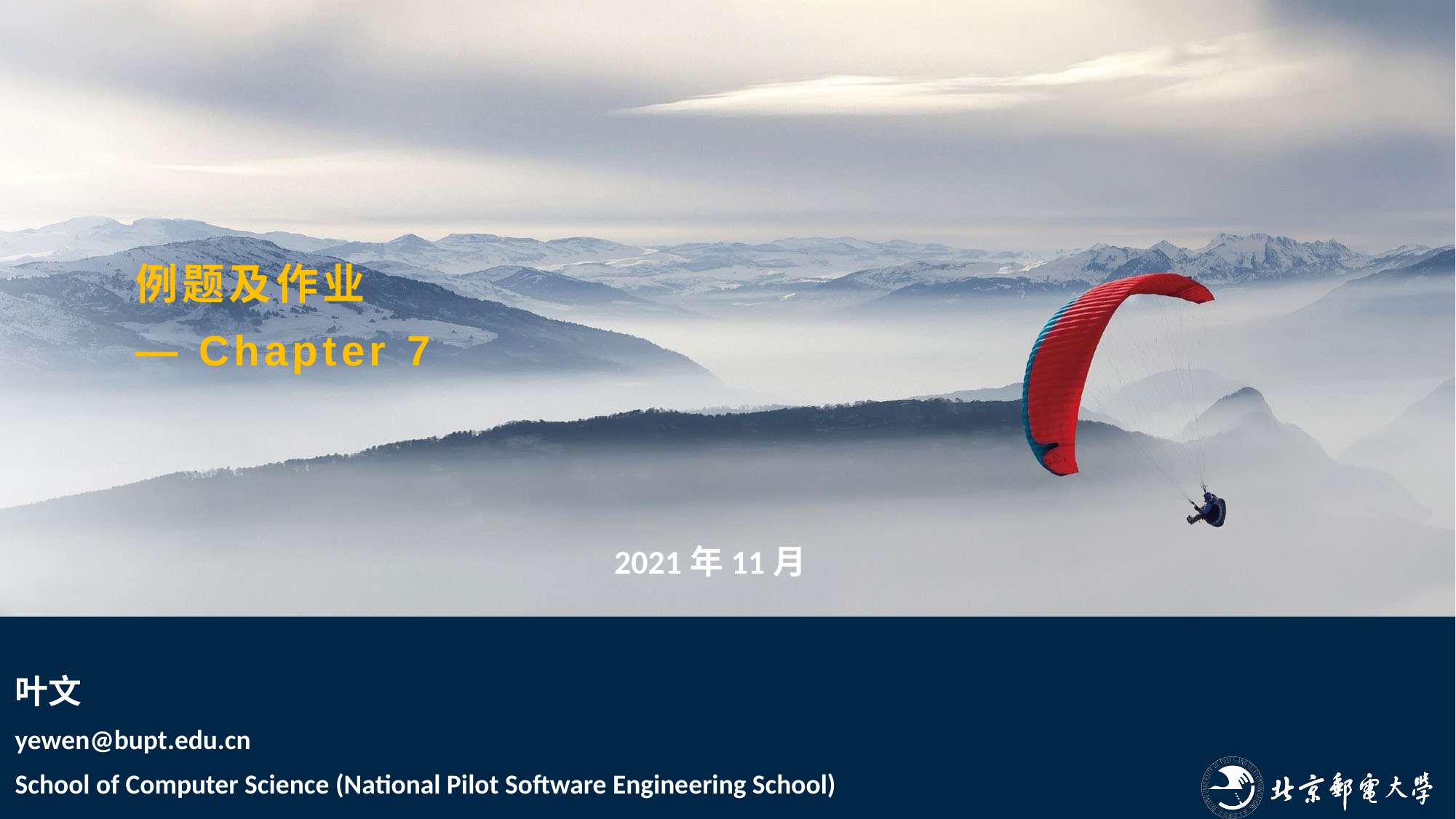

例题及作业
— Chapter 7
2021年11月

叶文
yewen@bupt.edu.cn
School of Computer Science (National Pilot Software Engineering School)